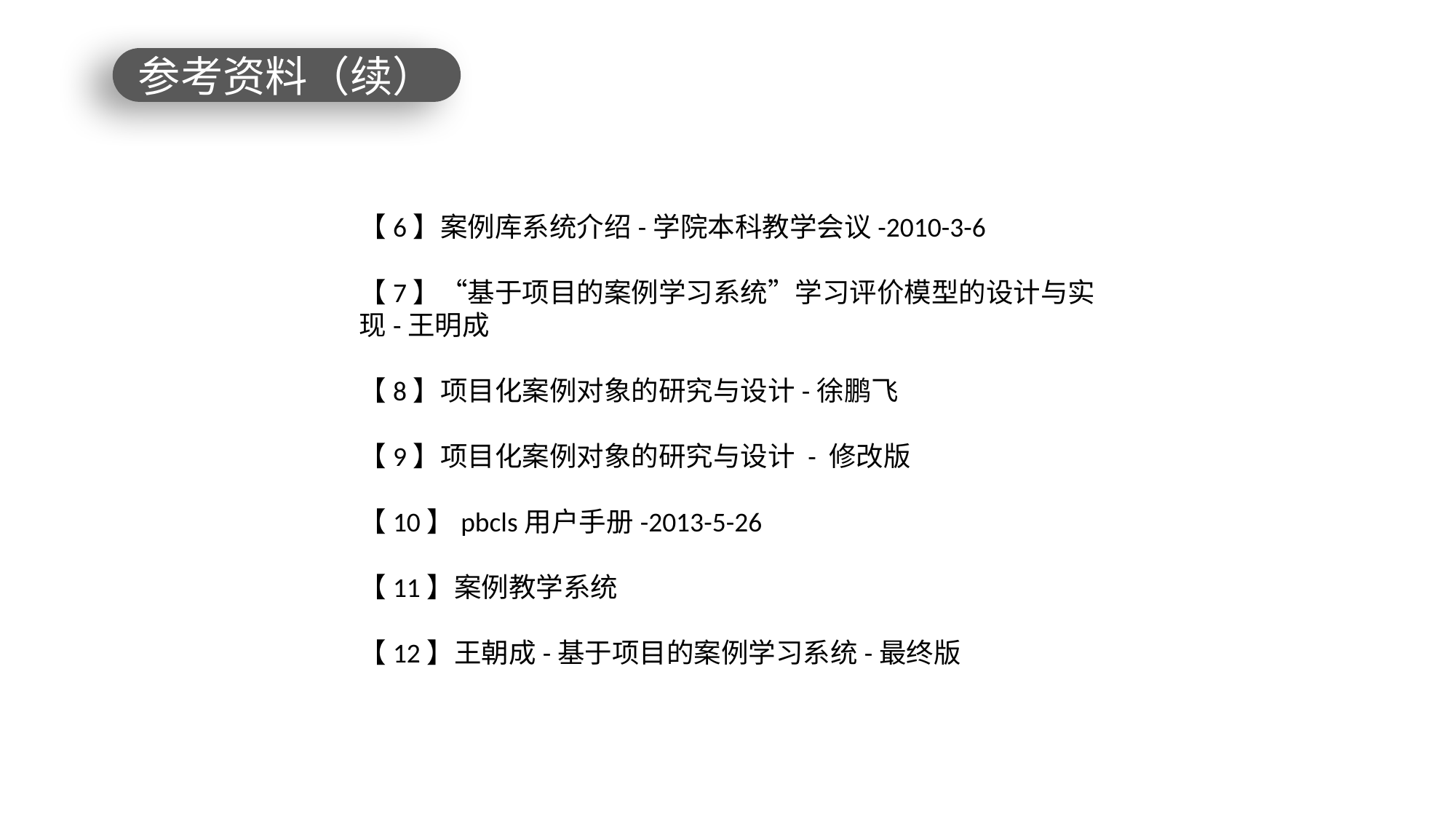

参考资料（续）

【6】案例库系统介绍-学院本科教学会议-2010-3-6

【7】“基于项目的案例学习系统”学习评价模型的设计与实现-王明成

【8】项目化案例对象的研究与设计-徐鹏飞

【9】项目化案例对象的研究与设计 - 修改版

【10】pbcls用户手册-2013-5-26

【11】案例教学系统

【12】王朝成-基于项目的案例学习系统-最终版